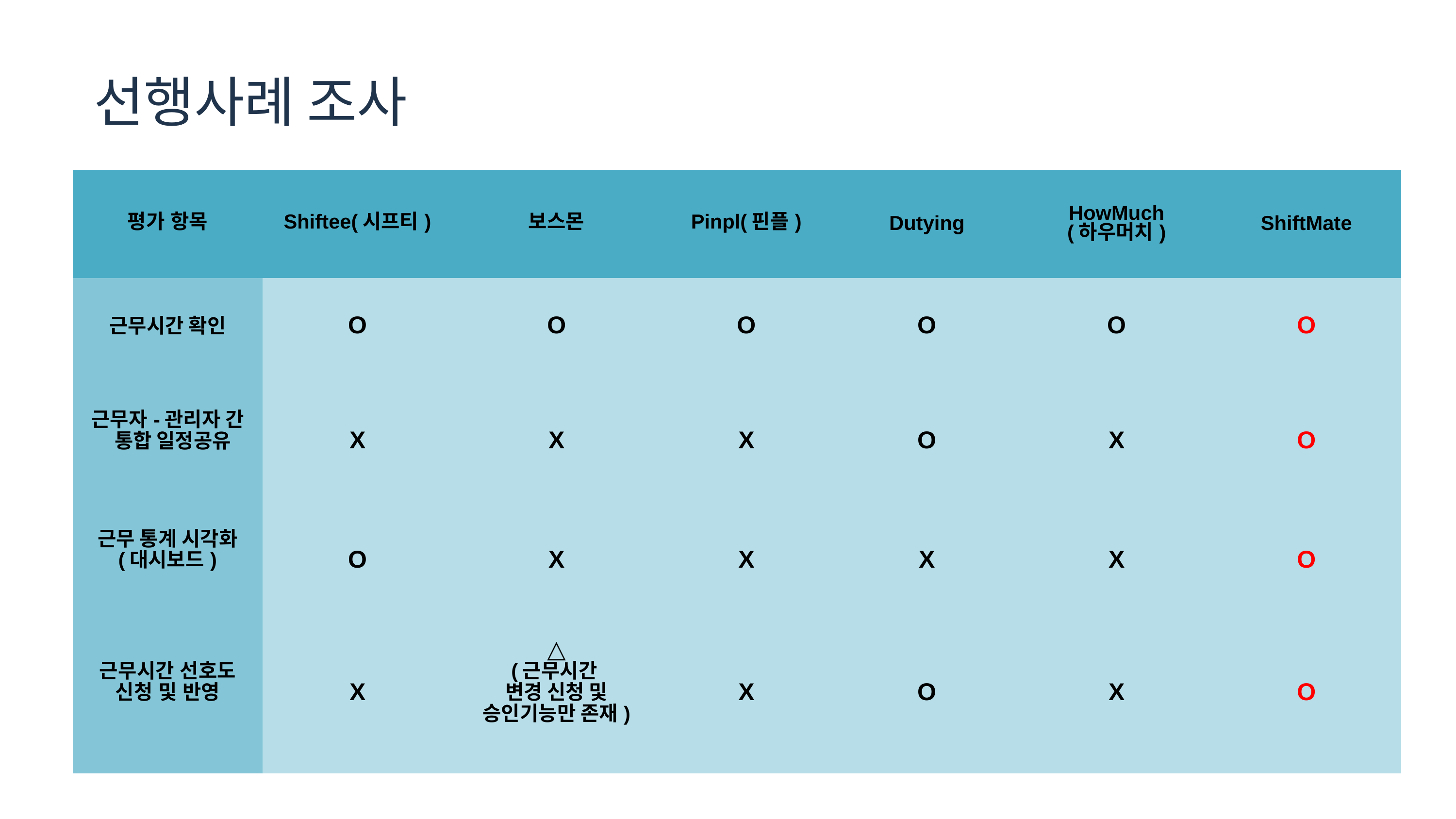

선행사례 조사
| 평가 항목 | Shiftee(시프티) | 보스몬 | Pinpl(핀플) | Dutying | HowMuch (하우머치) | ShiftMate |
| --- | --- | --- | --- | --- | --- | --- |
| 근무시간 확인 | O | O | O | O | O | O |
| 근무자-관리자 간 통합 일정공유 | X | X | X | O | X | O |
| 근무 통계 시각화 (대시보드) | O | X | X | X | X | O |
| 근무시간 선호도 신청 및 반영 | X | △ (근무시간 변경 신청 및 승인기능만 존재) | X | O | X | O |